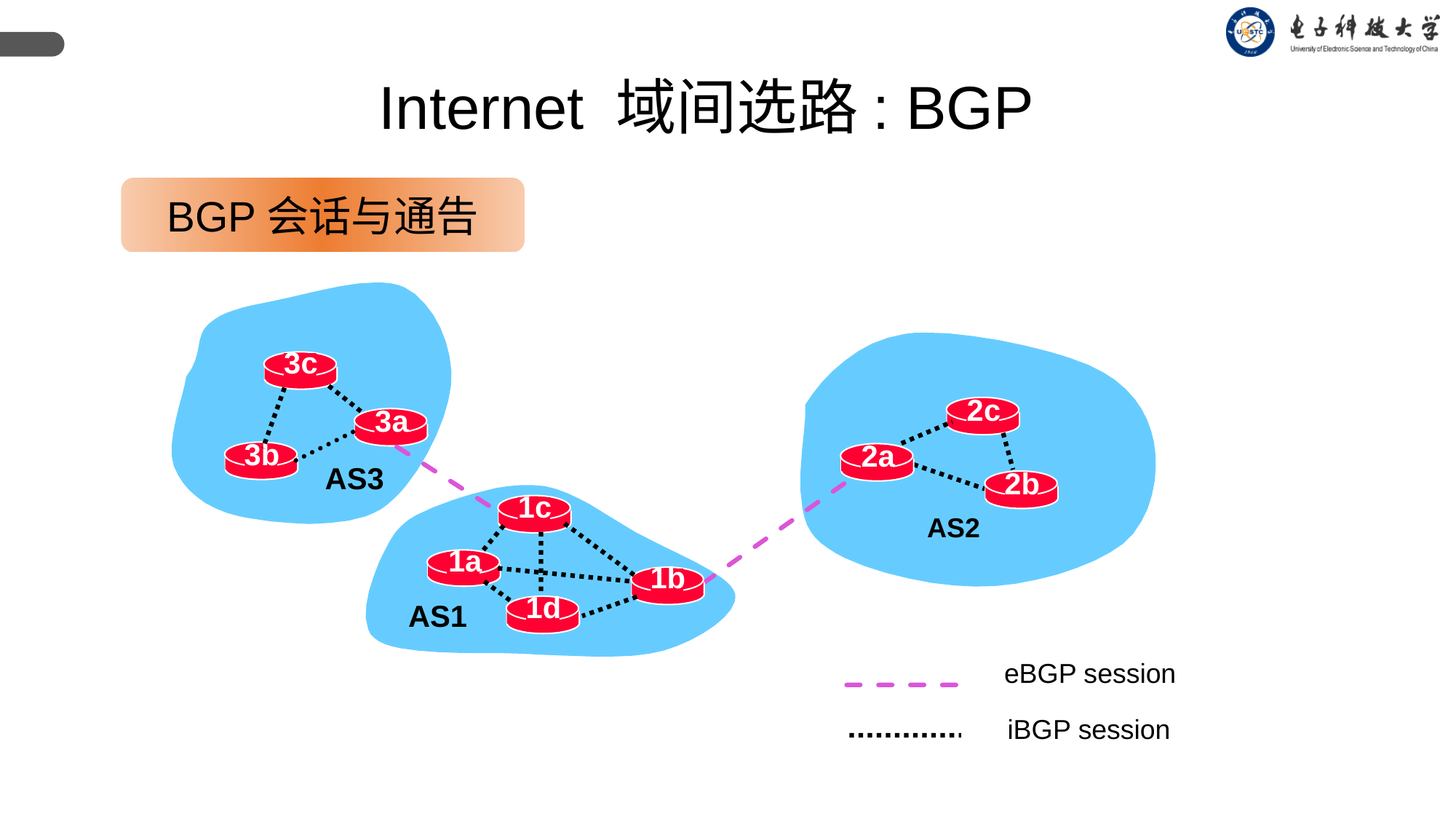

Internet 域间选路: BGP
BGP会话与通告

3c

2c

3a

3b

2a

AS3

2b

1c

AS2

1a

1b

1d

AS1

eBGP session

iBGP session